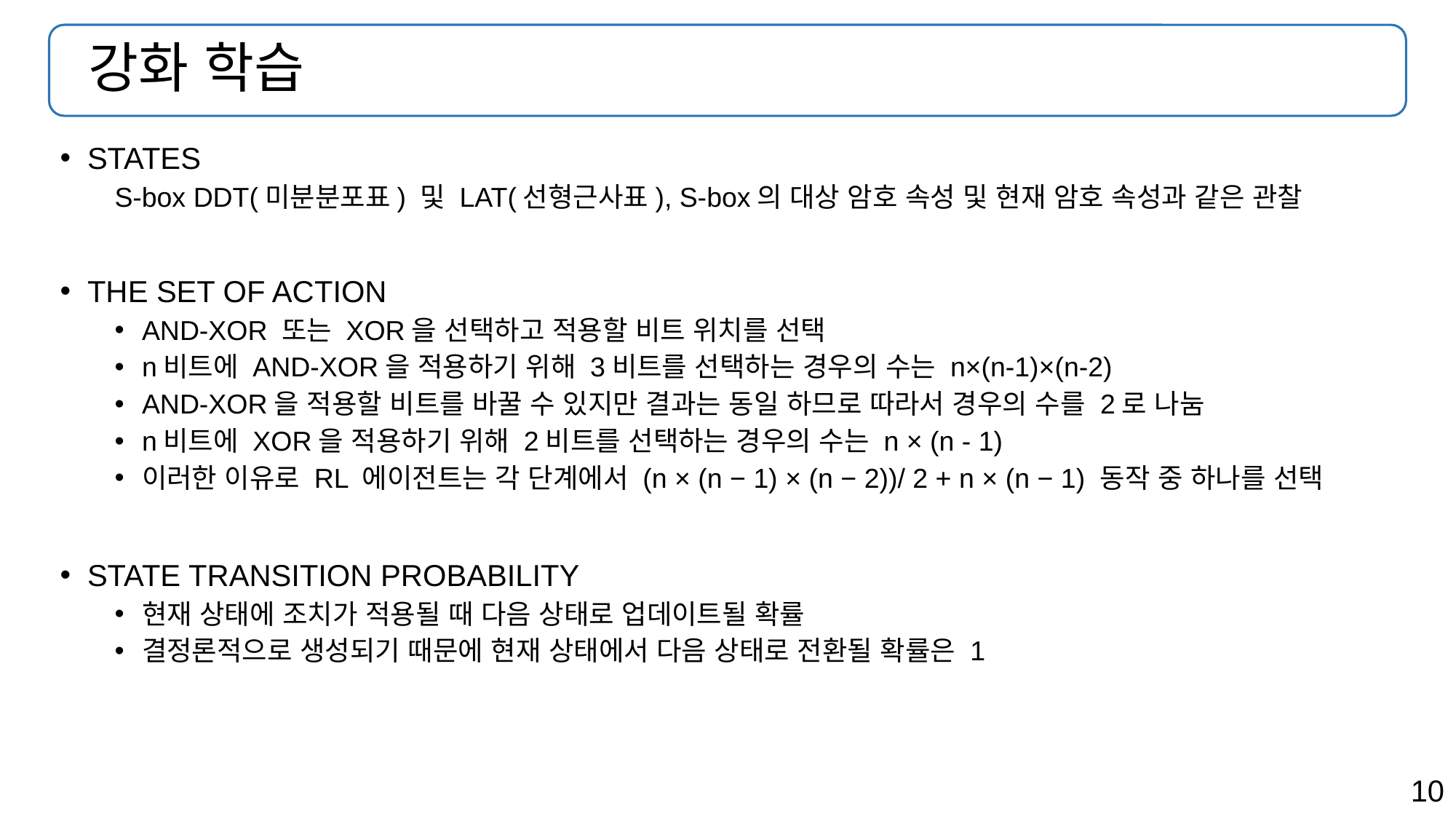

# 강화 학습
STATES
S-box DDT(미분분포표) 및 LAT(선형근사표), S-box의 대상 암호 속성 및 현재 암호 속성과 같은 관찰

THE SET OF ACTION
AND-XOR 또는 XOR을 선택하고 적용할 비트 위치를 선택
n비트에 AND-XOR을 적용하기 위해 3비트를 선택하는 경우의 수는 n×(n-1)×(n-2)
AND-XOR을 적용할 비트를 바꿀 수 있지만 결과는 동일 하므로 따라서 경우의 수를 2로 나눔
n비트에 XOR을 적용하기 위해 2비트를 선택하는 경우의 수는 n × (n - 1)
이러한 이유로 RL 에이전트는 각 단계에서 (n × (n − 1) × (n − 2))/ 2 + n × (n − 1) 동작 중 하나를 선택

STATE TRANSITION PROBABILITY
현재 상태에 조치가 적용될 때 다음 상태로 업데이트될 확률
결정론적으로 생성되기 때문에 현재 상태에서 다음 상태로 전환될 확률은 1